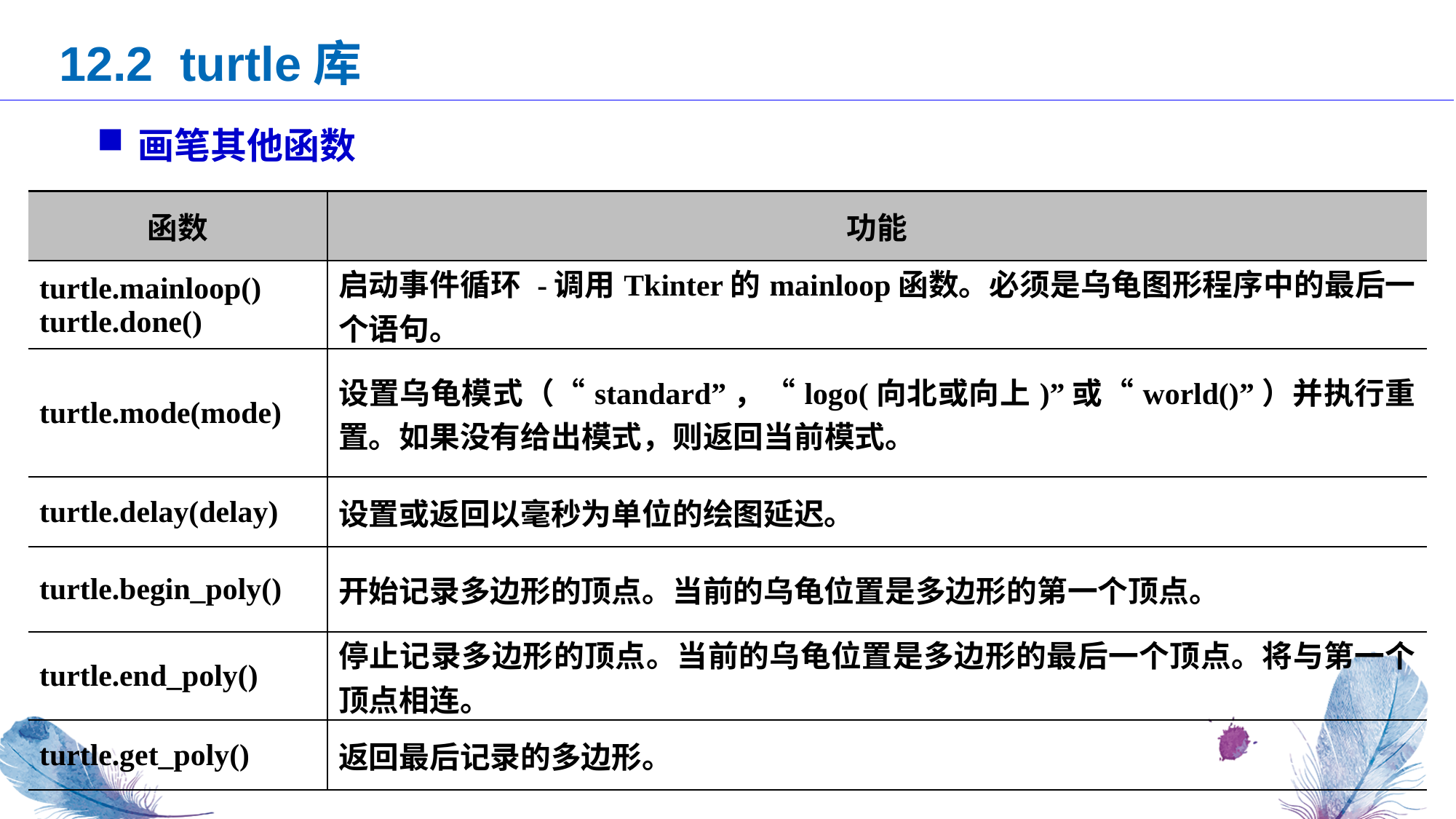

12.2  turtle库
画笔其他函数
| 函数 | 功能 |
| --- | --- |
| turtle.mainloop() turtle.done() | 启动事件循环 -调用Tkinter的mainloop函数。必须是乌龟图形程序中的最后一个语句。 |
| turtle.mode(mode) | 设置乌龟模式（“standard”，“logo(向北或向上)”或“world()”）并执行重置。如果没有给出模式，则返回当前模式。 |
| turtle.delay(delay) | 设置或返回以毫秒为单位的绘图延迟。 |
| turtle.begin\_poly() | 开始记录多边形的顶点。当前的乌龟位置是多边形的第一个顶点。 |
| turtle.end\_poly() | 停止记录多边形的顶点。当前的乌龟位置是多边形的最后一个顶点。将与第一个顶点相连。 |
| turtle.get\_poly() | 返回最后记录的多边形。 |